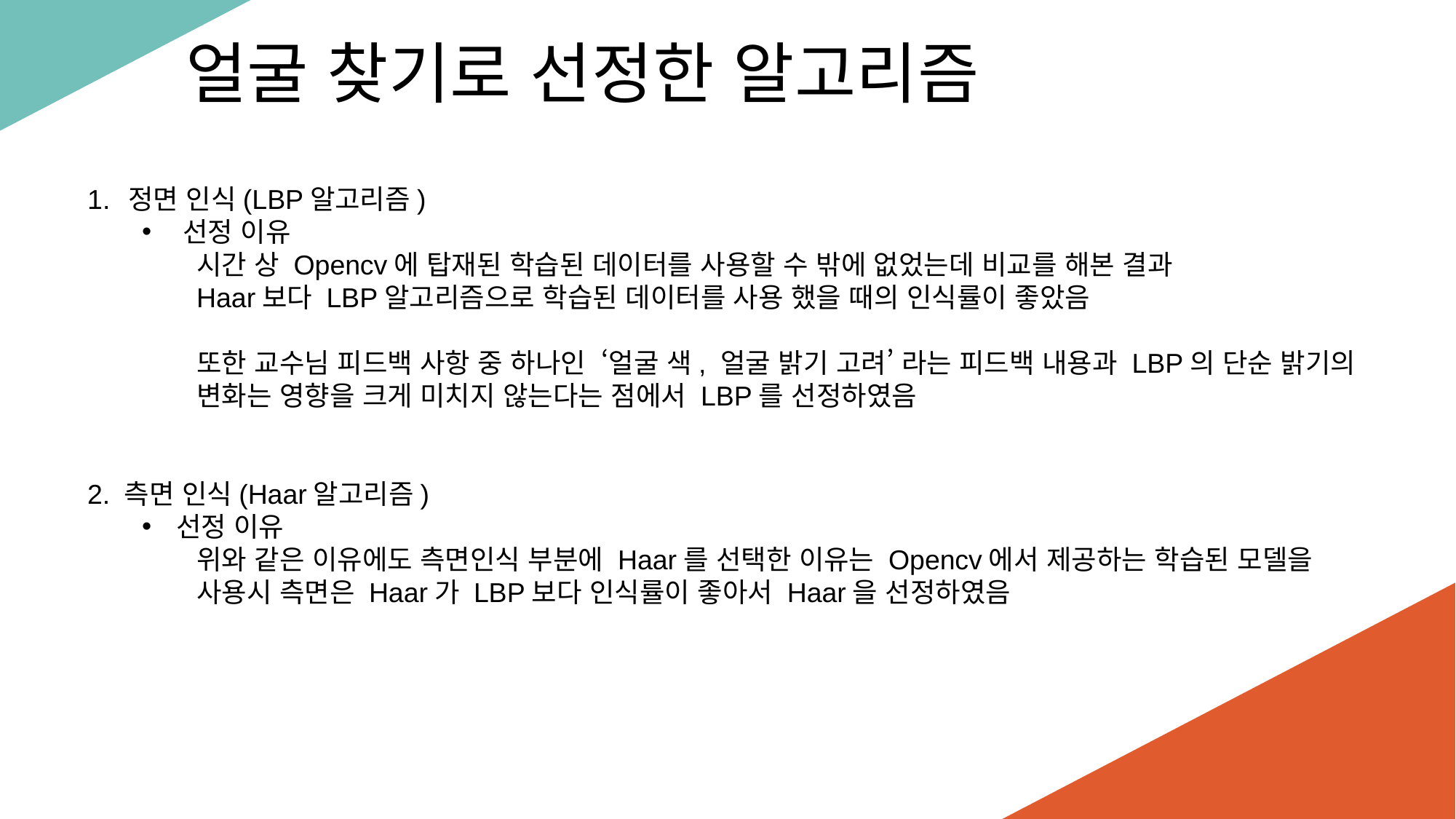

얼굴 찾기로 선정한 알고리즘
정면 인식(LBP알고리즘)
선정 이유
시간 상 Opencv에 탑재된 학습된 데이터를 사용할 수 밖에 없었는데 비교를 해본 결과
Haar보다 LBP알고리즘으로 학습된 데이터를 사용 했을 때의 인식률이 좋았음

또한 교수님 피드백 사항 중 하나인  ‘얼굴 색, 얼굴 밝기 고려’ 라는 피드백 내용과 LBP의 단순 밝기의 변화는 영향을 크게 미치지 않는다는 점에서 LBP를 선정하였음

2. 측면 인식(Haar알고리즘)
선정 이유
위와 같은 이유에도 측면인식 부분에 Haar를 선택한 이유는 Opencv에서 제공하는 학습된 모델을 사용시 측면은 Haar가 LBP보다 인식률이 좋아서 Haar을 선정하였음